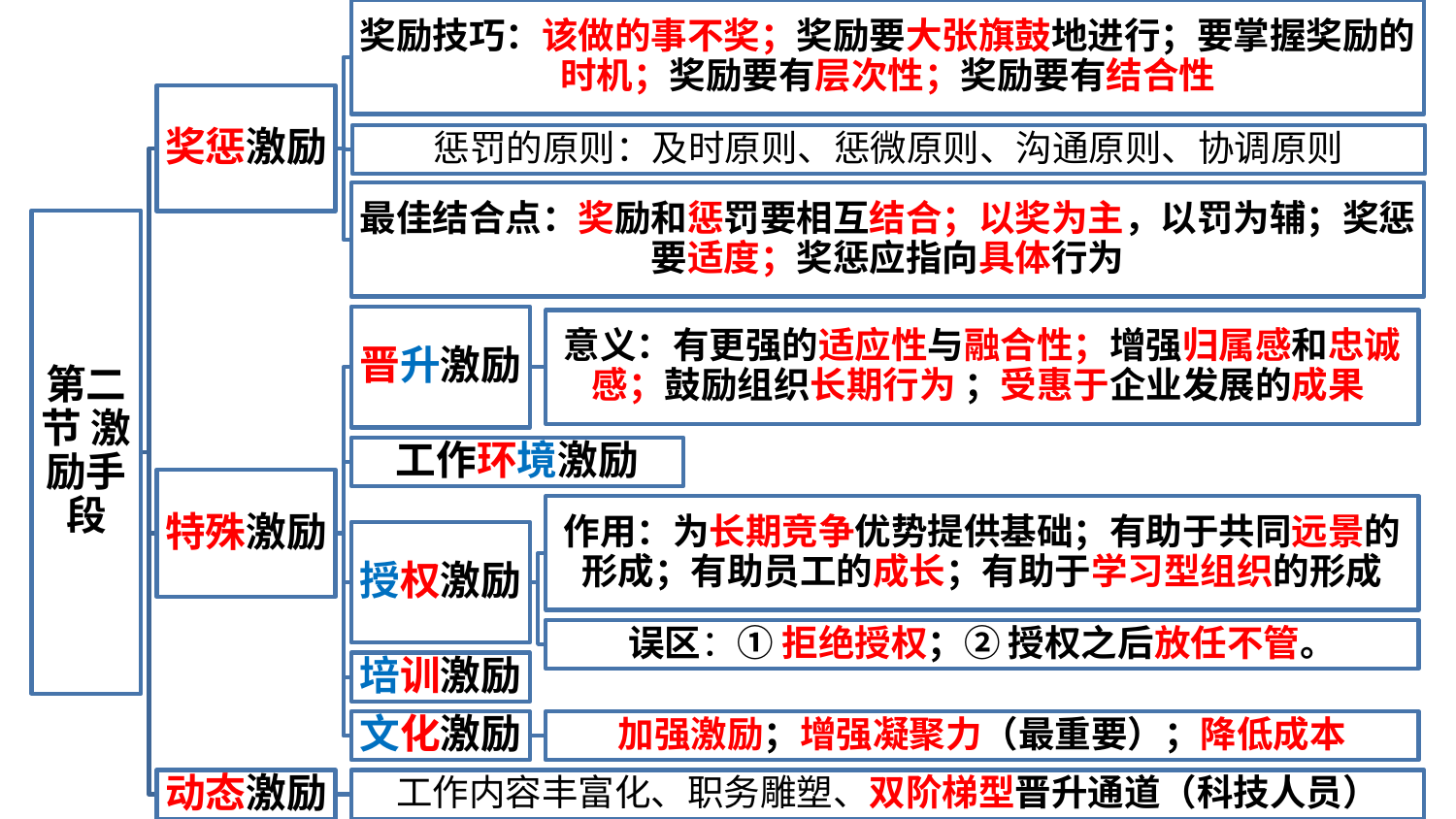

第二节 激励手段
奖惩激励
奖励技巧：该做的事不奖；奖励要大张旗鼓地进行；要掌握奖励的时机；奖励要有层次性；奖励要有结合性
惩罚的原则：及时原则、惩微原则、沟通原则、协调原则
最佳结合点：奖励和惩罚要相互结合；以奖为主，以罚为辅；奖惩要适度；奖惩应指向具体行为
特殊激励
晋升激励
意义：有更强的适应性与融合性；增强归属感和忠诚感；鼓励组织长期行为 ；受惠于企业发展的成果
工作环境激励
授权激励
作用：为长期竞争优势提供基础；有助于共同远景的形成；有助员工的成长；有助于学习型组织的形成
误区：① 拒绝授权；② 授权之后放任不管。
培训激励
文化激励
加强激励；增强凝聚力（最重要）；降低成本
动态激励
工作内容丰富化、职务雕塑、双阶梯型晋升通道（科技人员）
多题型